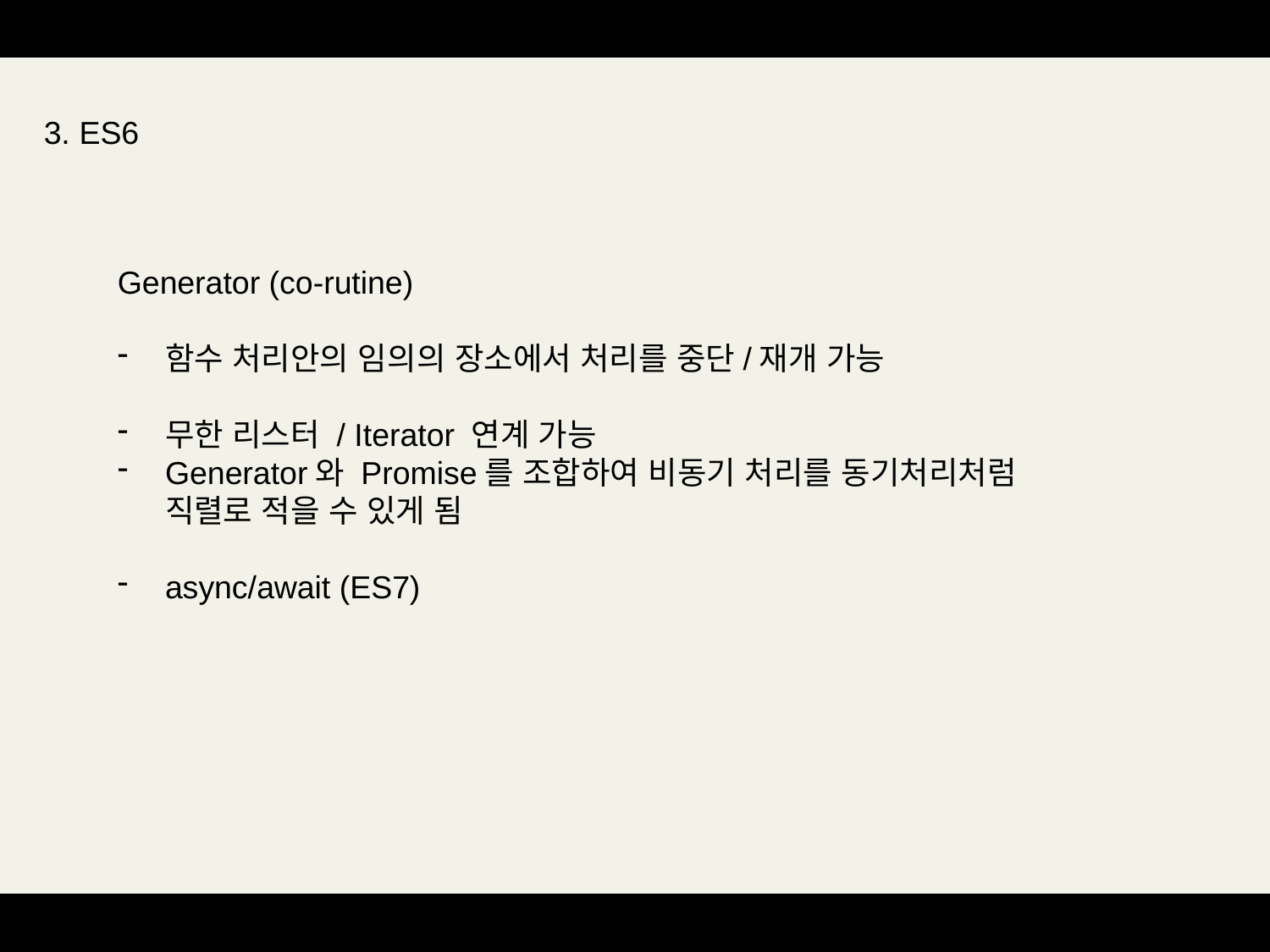

3. ES6
Generator (co-rutine)

함수 처리안의 임의의 장소에서 처리를 중단/재개 가능

무한 리스터 / Iterator 연계 가능
Generator와 Promise를 조합하여 비동기 처리를 동기처리처럼
직렬로 적을 수 있게 됨

async/await (ES7)